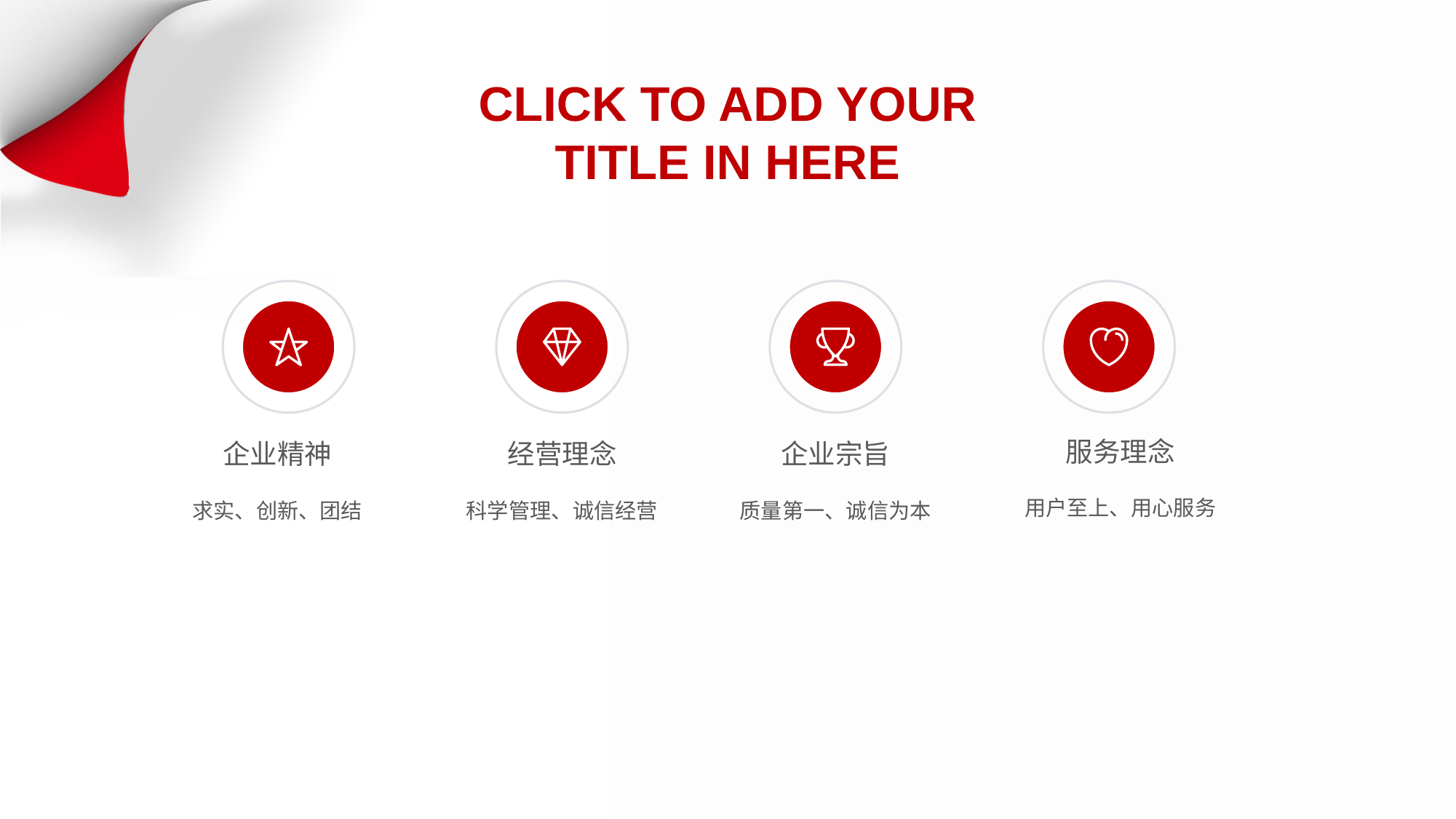

CLICK TO ADD YOUR TITLE IN HERE

服务理念
企业精神
经营理念
企业宗旨
用户至上、用心服务
求实、创新、团结
科学管理、诚信经营
质量第一、诚信为本